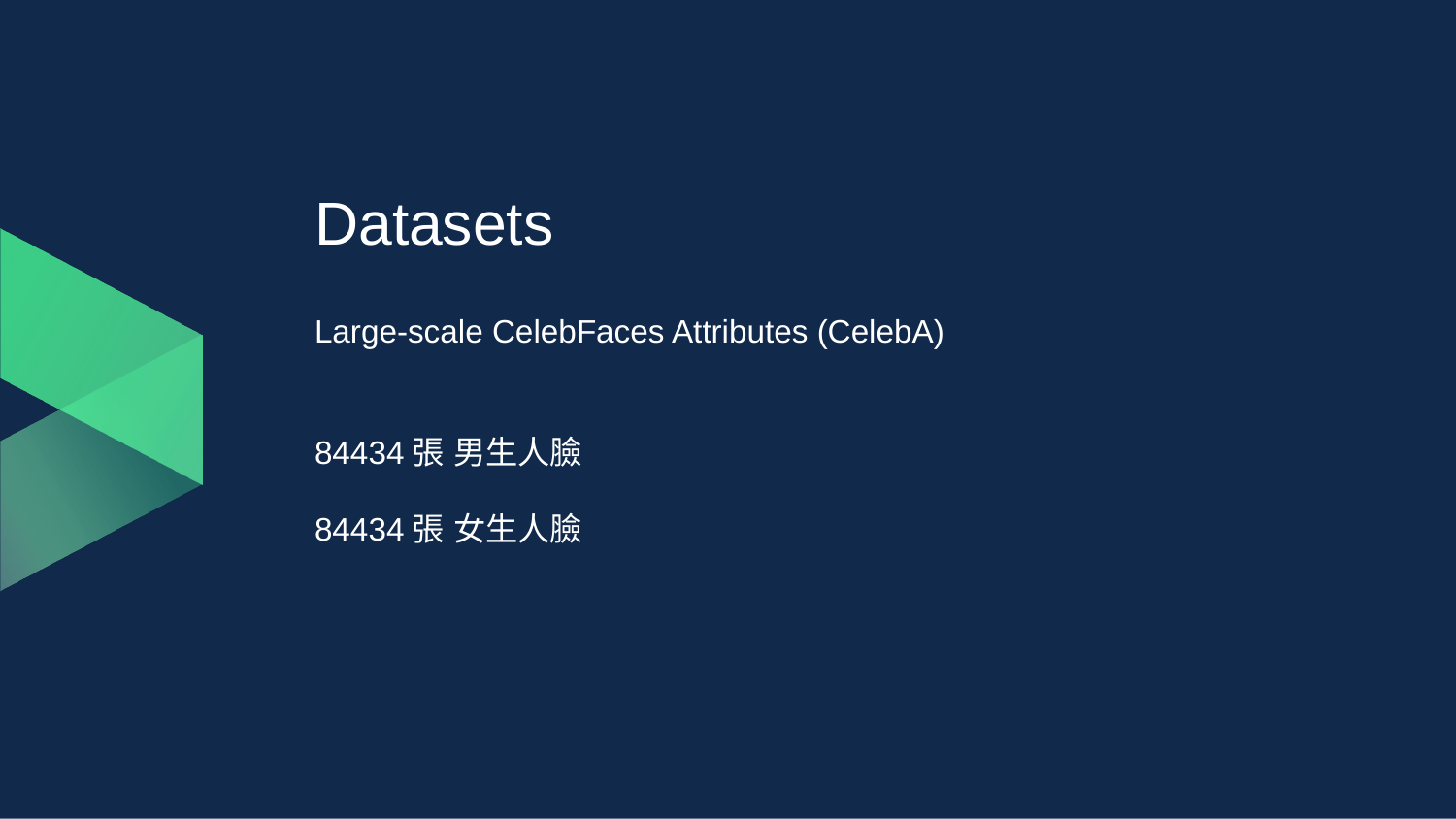

# Datasets
Large-scale CelebFaces Attributes (CelebA)

84434張 男生人臉
84434張 女生人臉